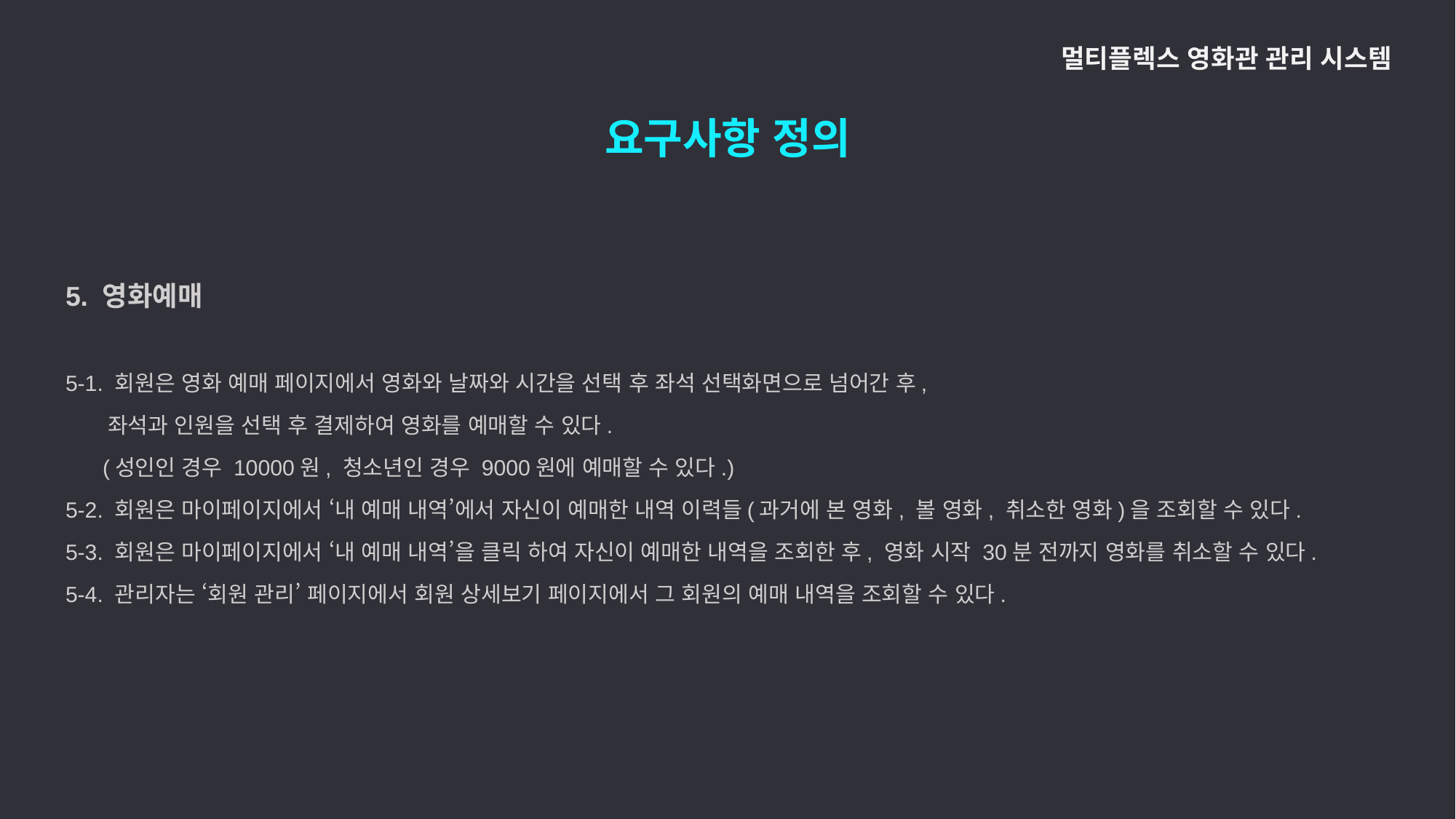

멀티플렉스 영화관 관리 시스템
요구사항 정의
5. 영화예매

5-1. 회원은 영화 예매 페이지에서 영화와 날짜와 시간을 선택 후 좌석 선택화면으로 넘어간 후,
      좌석과 인원을 선택 후 결제하여 영화를 예매할 수 있다.
      (성인인 경우 10000원, 청소년인 경우 9000원에 예매할 수 있다.)
5-2. 회원은 마이페이지에서 ‘내 예매 내역’에서 자신이 예매한 내역 이력들(과거에 본 영화, 볼 영화, 취소한 영화)을 조회할 수 있다.
5-3. 회원은 마이페이지에서 ‘내 예매 내역’을 클릭 하여 자신이 예매한 내역을 조회한 후, 영화 시작 30분 전까지 영화를 취소할 수 있다.
5-4. 관리자는 ‘회원 관리’ 페이지에서 회원 상세보기 페이지에서 그 회원의 예매 내역을 조회할 수 있다.